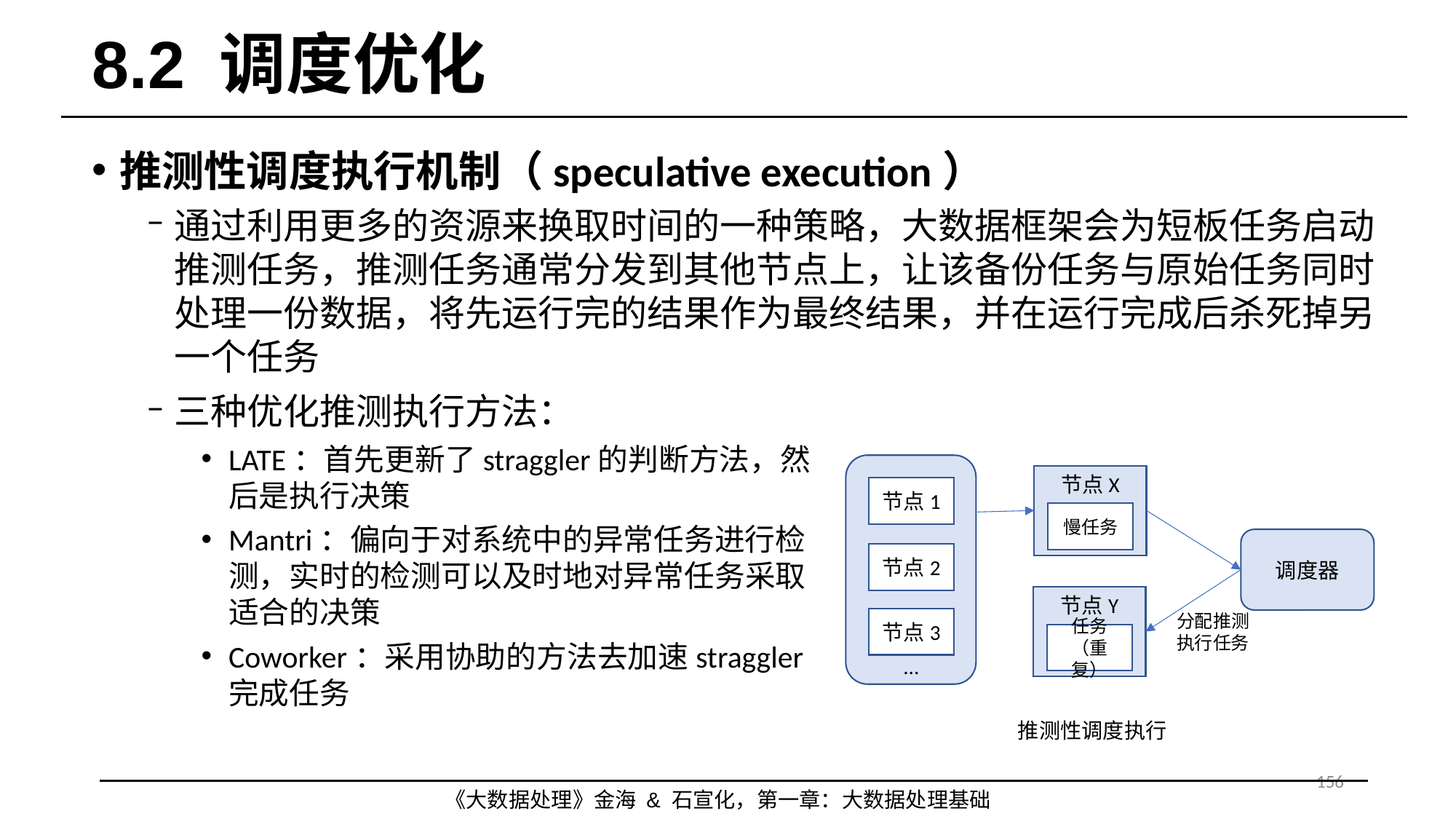

# 8.2 调度优化
推测性调度执行机制（speculative execution）
通过利用更多的资源来换取时间的一种策略，大数据框架会为短板任务启动推测任务，推测任务通常分发到其他节点上，让该备份任务与原始任务同时处理一份数据，将先运行完的结果作为最终结果，并在运行完成后杀死掉另一个任务
三种优化推测执行方法：
LATE：首先更新了straggler的判断方法，然后是执行决策
Mantri：偏向于对系统中的异常任务进行检测，实时的检测可以及时地对异常任务采取适合的决策
Coworker：采用协助的方法去加速straggler完成任务

节点X
节点1
慢任务
调度器
节点2
节点Y
分配推测
执行任务
节点3
任务（重复）
...
推测性调度执行
156